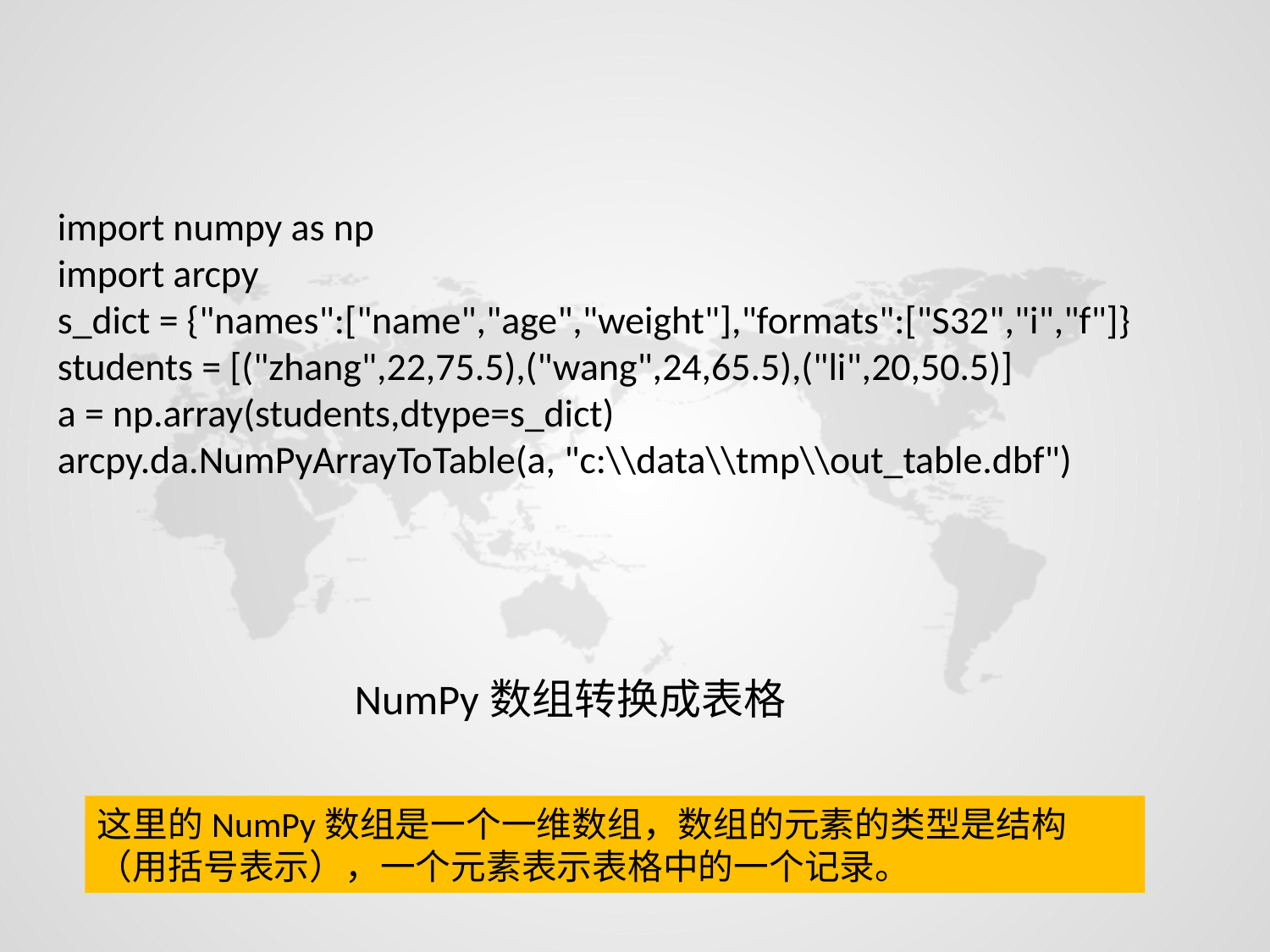

import numpy as np
import arcpy
s_dict = {"names":["name","age","weight"],"formats":["S32","i","f"]}
students = [("zhang",22,75.5),("wang",24,65.5),("li",20,50.5)]
a = np.array(students,dtype=s_dict)
arcpy.da.NumPyArrayToTable(a, "c:\\data\\tmp\\out_table.dbf")
NumPy数组转换成表格
这里的NumPy数组是一个一维数组，数组的元素的类型是结构（用括号表示），一个元素表示表格中的一个记录。